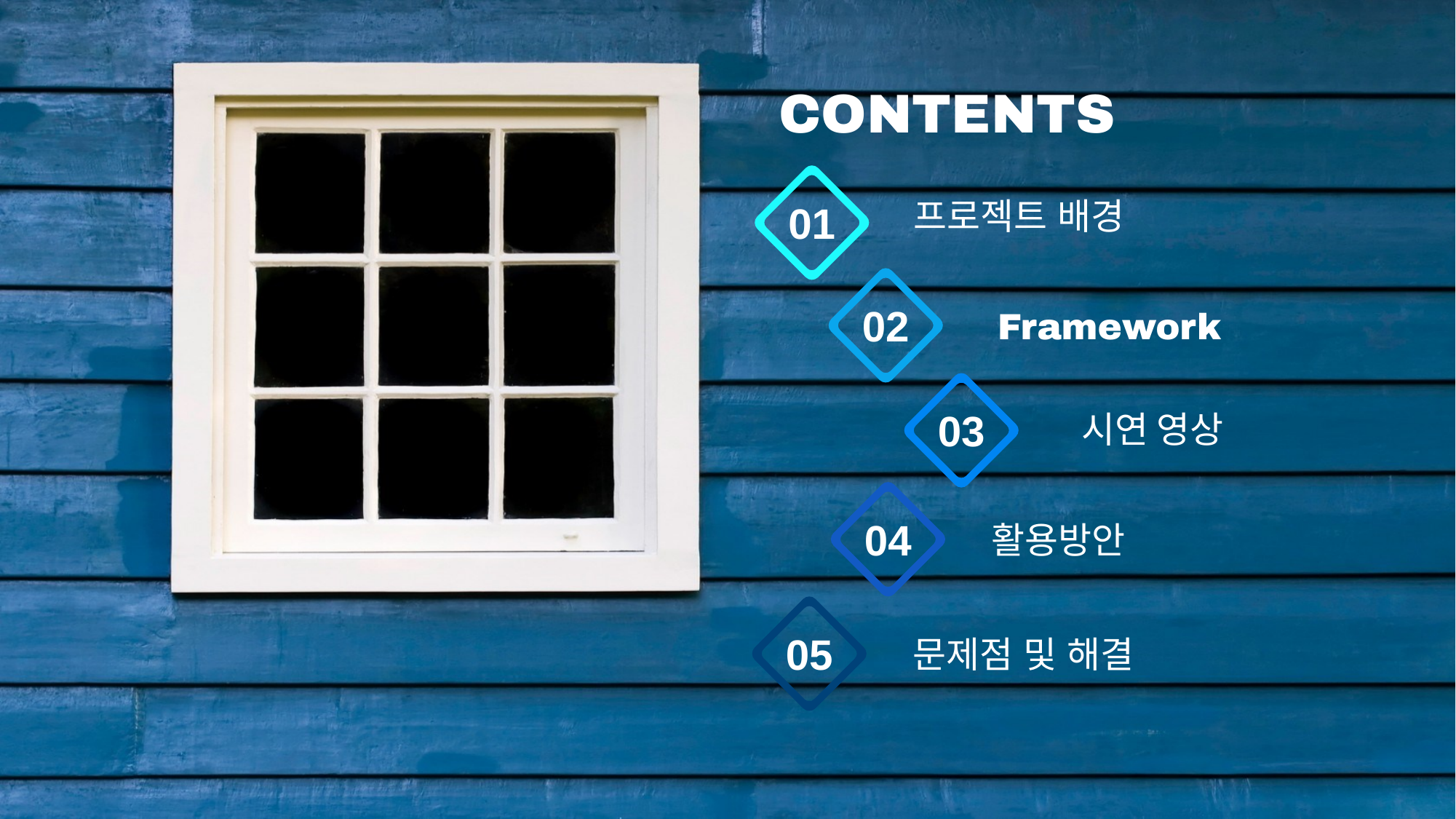

CONTENTS

프로젝트 배경
01

02
Framework

03
시연 영상

04
활용방안

05
문제점 및 해결